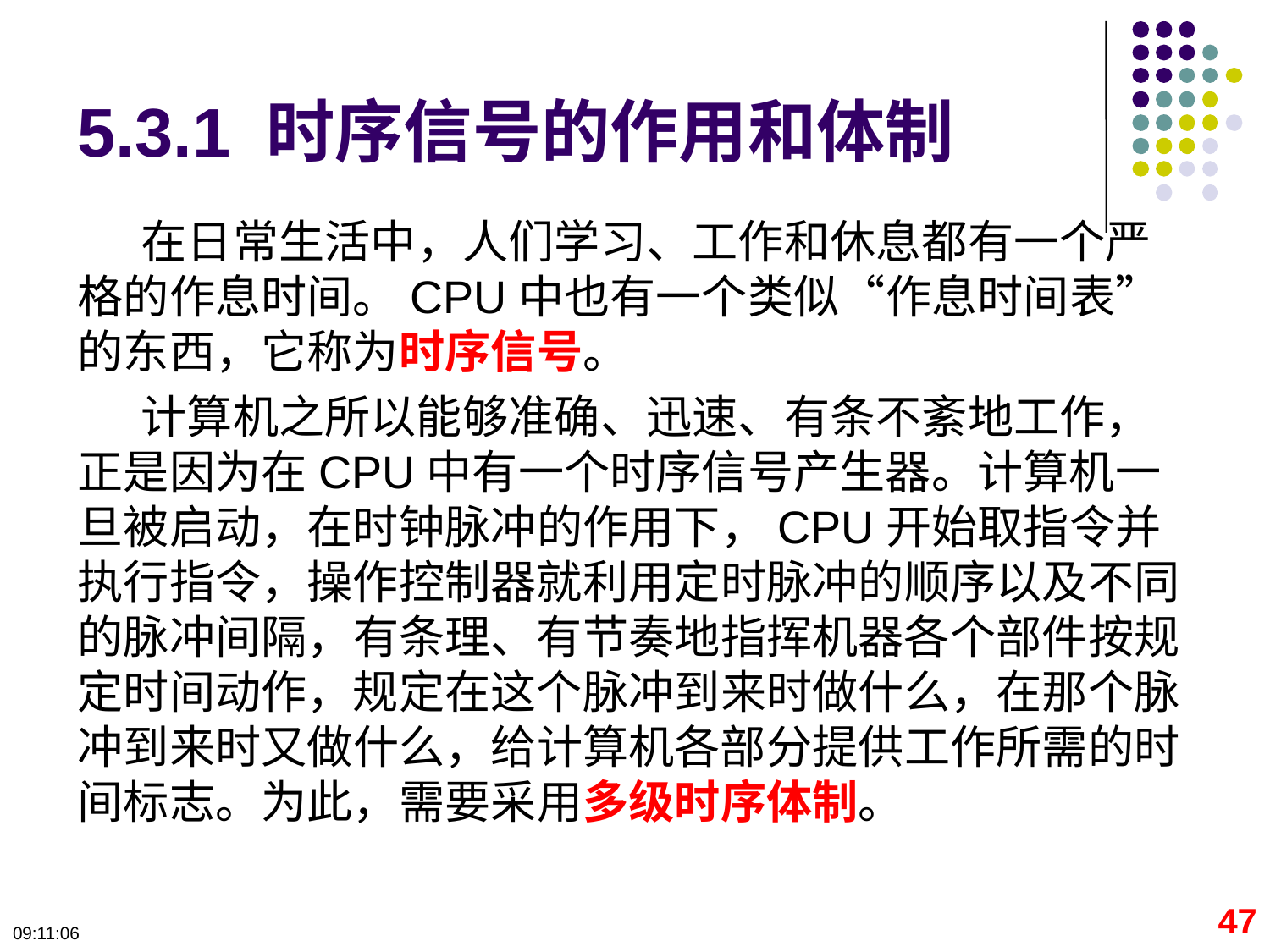

# 5.3.1 时序信号的作用和体制
在日常生活中，人们学习、工作和休息都有一个严格的作息时间。CPU中也有一个类似“作息时间表”的东西，它称为时序信号。
计算机之所以能够准确、迅速、有条不紊地工作，正是因为在CPU中有一个时序信号产生器。计算机一旦被启动，在时钟脉冲的作用下，CPU开始取指令并执行指令，操作控制器就利用定时脉冲的顺序以及不同的脉冲间隔，有条理、有节奏地指挥机器各个部件按规定时间动作，规定在这个脉冲到来时做什么，在那个脉冲到来时又做什么，给计算机各部分提供工作所需的时间标志。为此，需要采用多级时序体制。
47
09:11:06